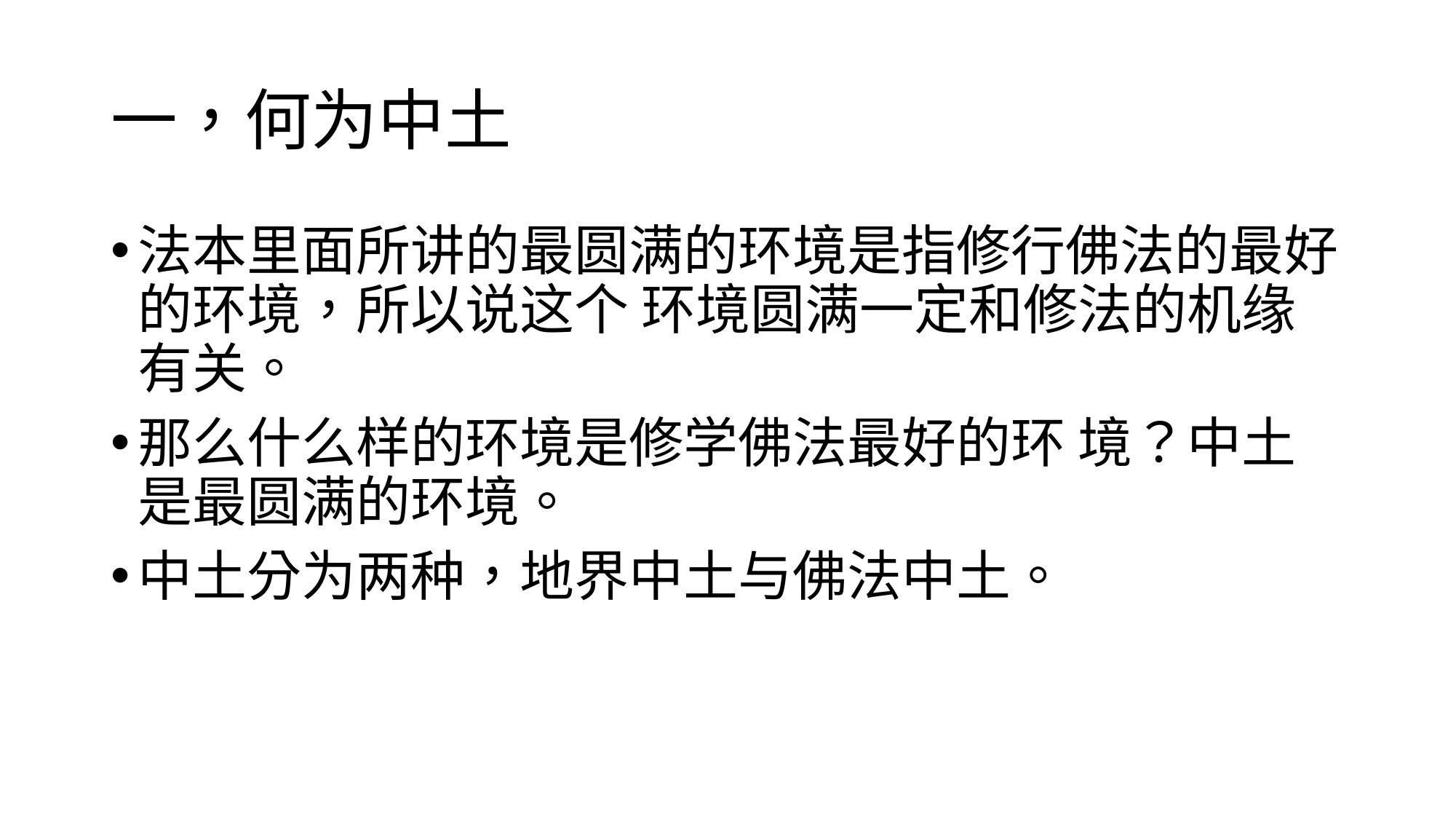

# 一，何为中土
法本里面所讲的最圆满的环境是指修行佛法的最好的环境，所以说这个 环境圆满一定和修法的机缘有关。
那么什么样的环境是修学佛法最好的环 境？中土是最圆满的环境。
中土分为两种，地界中土与佛法中土。